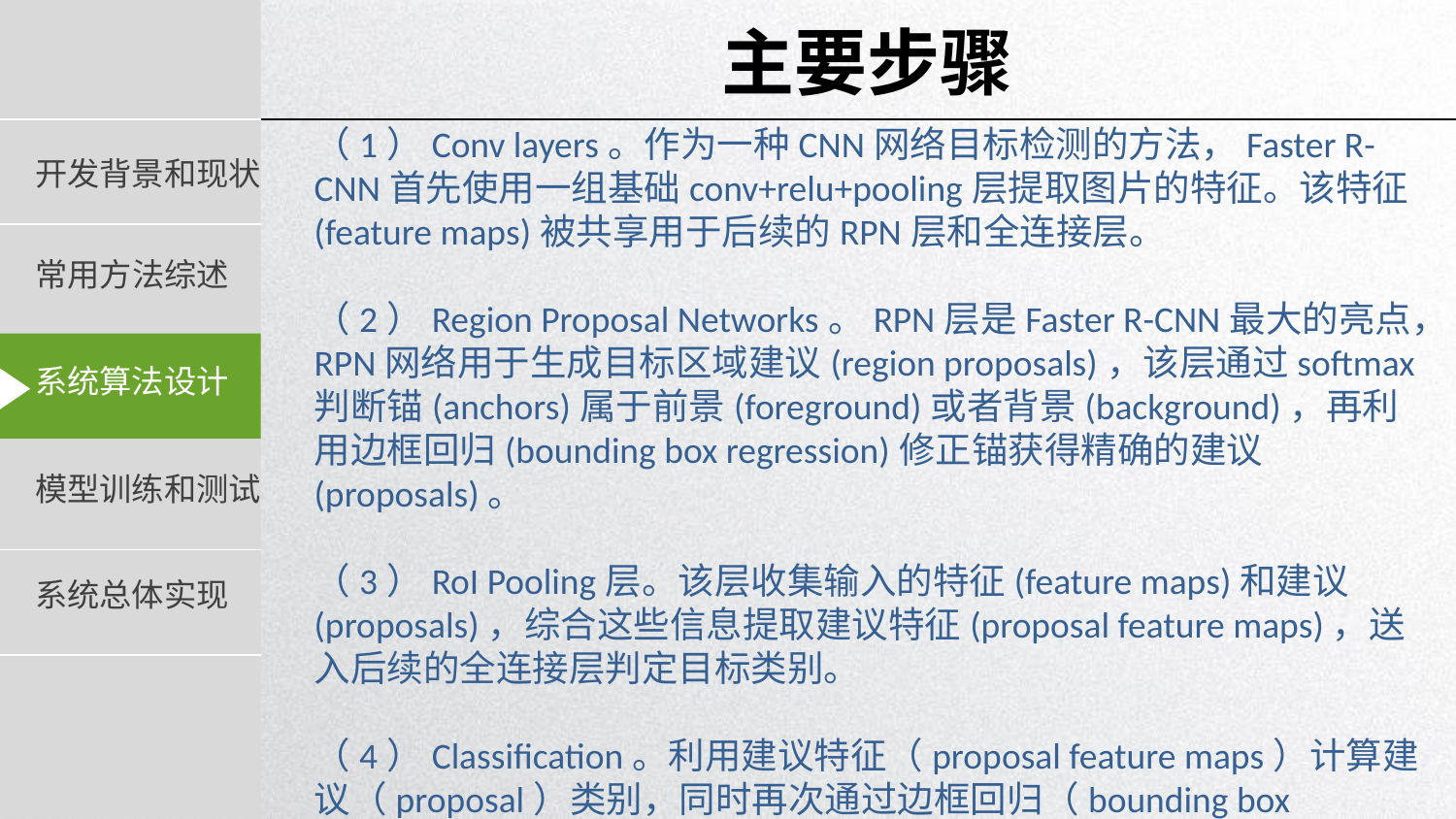

主要步骤
（1）Conv layers。作为一种CNN网络目标检测的方法，Faster R-CNN首先使用一组基础conv+relu+pooling层提取图片的特征。该特征(feature maps)被共享用于后续的RPN层和全连接层。

（2）Region Proposal Networks。RPN层是Faster R-CNN最大的亮点，RPN网络用于生成目标区域建议(region proposals)，该层通过softmax判断锚(anchors)属于前景(foreground)或者背景(background)，再利用边框回归(bounding box regression)修正锚获得精确的建议(proposals)。

（3）RoI Pooling层。该层收集输入的特征(feature maps)和建议(proposals)，综合这些信息提取建议特征(proposal feature maps)，送入后续的全连接层判定目标类别。

（4）Classification。利用建议特征（proposal feature maps）计算建议（proposal）类别，同时再次通过边框回归（bounding box regression）获得检验框的最终精确地位置。
延时符